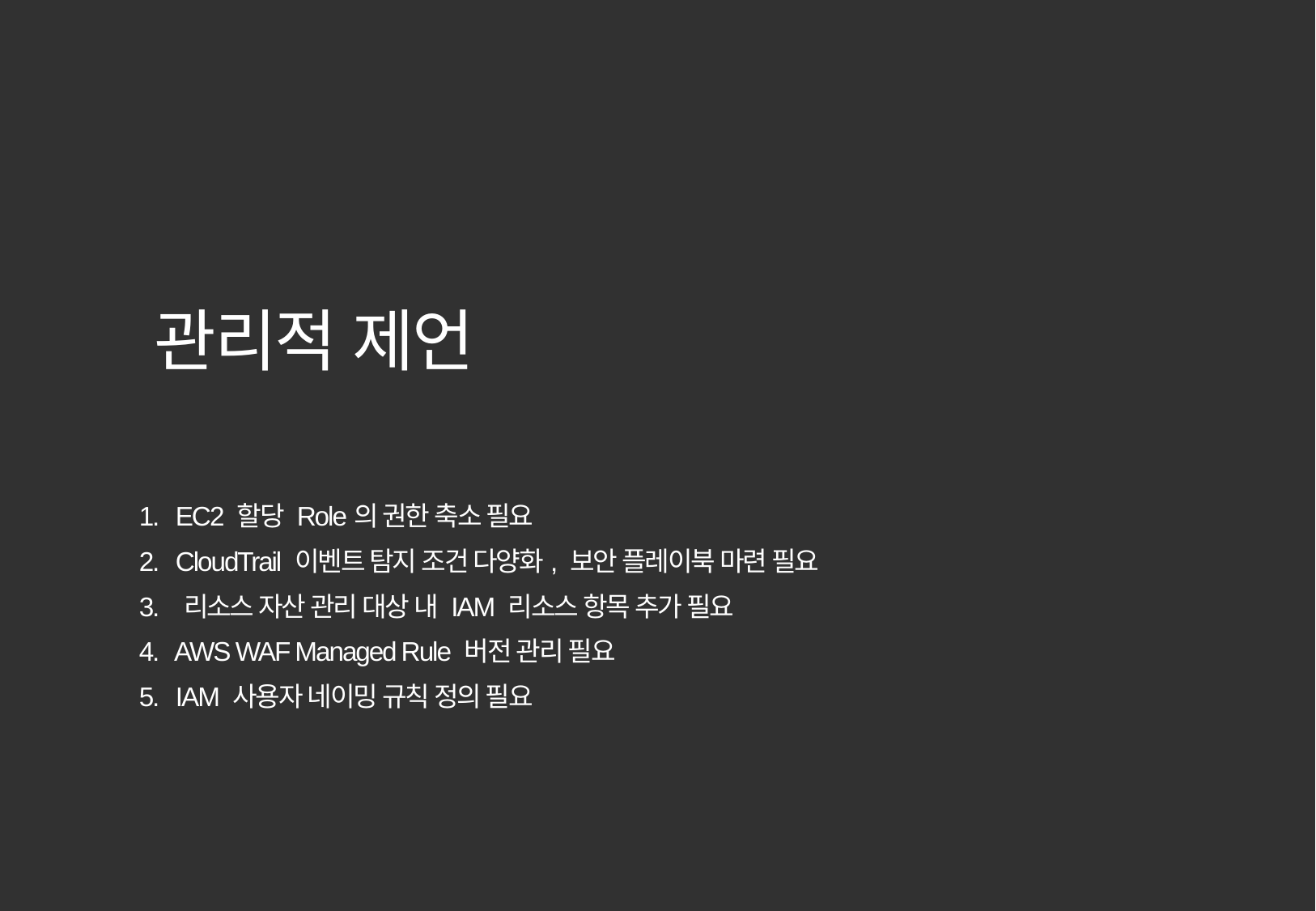

관리적 제언
1.   EC2 할당 Role의 권한 축소 필요
2.   CloudTrail 이벤트 탐지 조건 다양화, 보안 플레이북 마련 필요
3.   리소스 자산 관리 대상 내 IAM 리소스 항목 추가 필요
4.   AWS WAF Managed Rule 버전 관리 필요
5.   IAM 사용자 네이밍 규칙 정의 필요